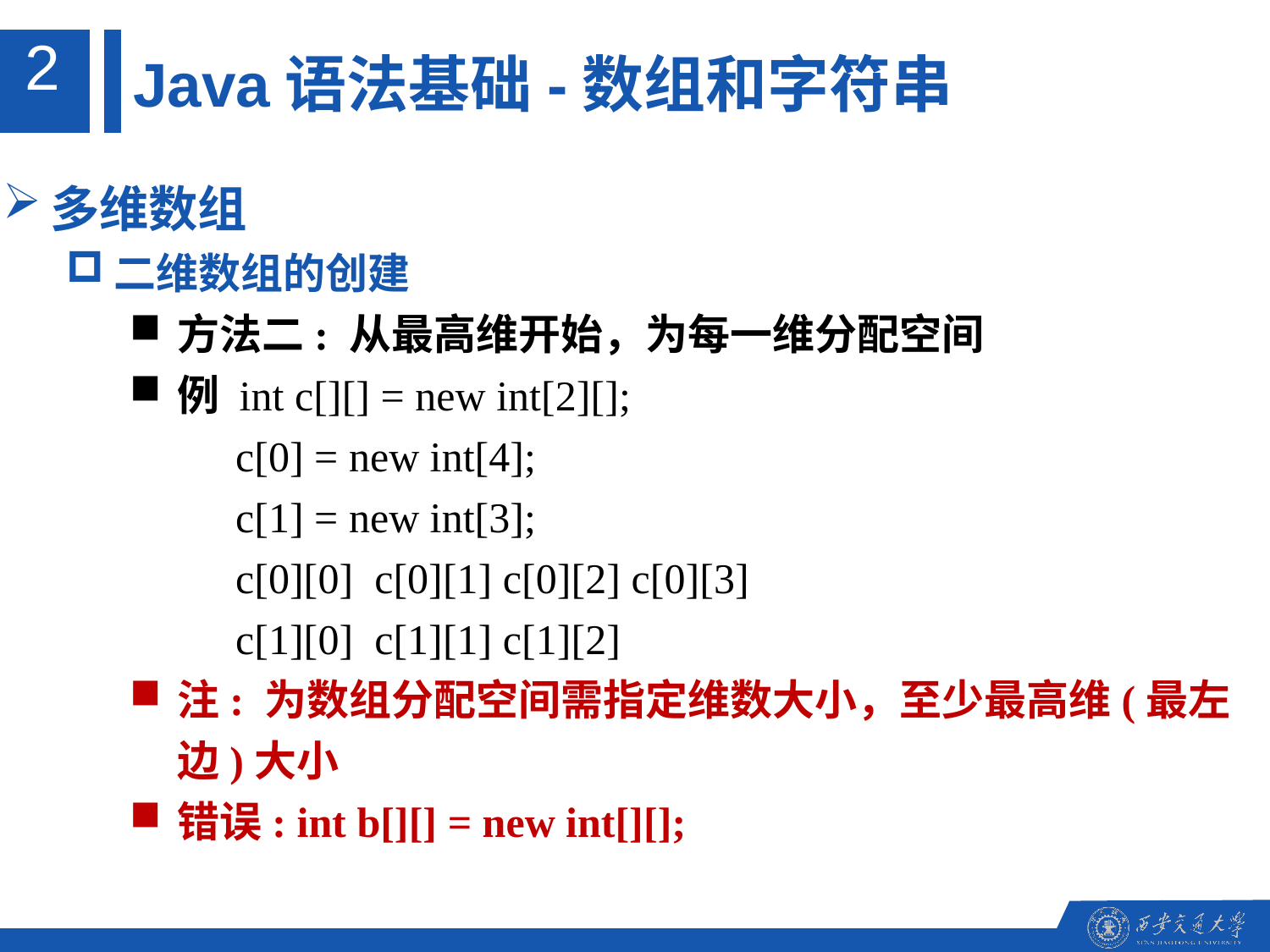

2
Java语法基础-数组和字符串

多维数组
二维数组的创建
方法二: 从最高维开始，为每一维分配空间
例 int c[][] = new int[2][];
    c[0] = new int[4];
    c[1] = new int[3];
    c[0][0]  c[0][1] c[0][2] c[0][3]
    c[1][0]  c[1][1] c[1][2]
注: 为数组分配空间需指定维数大小，至少最高维(最左边)大小
错误: int b[][] = new int[][];